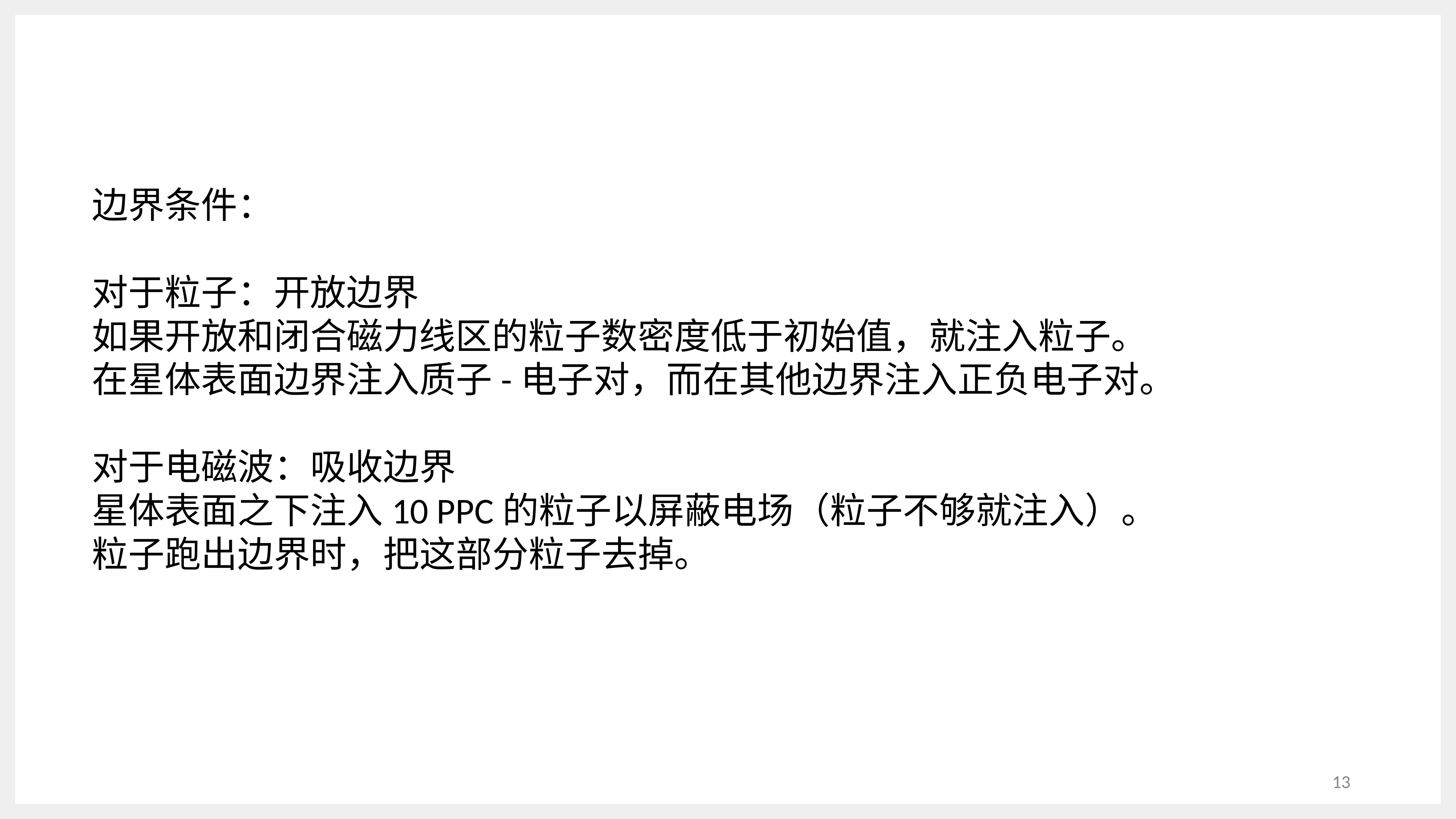

边界条件：

对于粒子：开放边界
如果开放和闭合磁力线区的粒子数密度低于初始值，就注入粒子。
在星体表面边界注入质子-电子对，而在其他边界注入正负电子对。

对于电磁波：吸收边界
星体表面之下注入10 PPC的粒子以屏蔽电场（粒子不够就注入）。
粒子跑出边界时，把这部分粒子去掉。
13